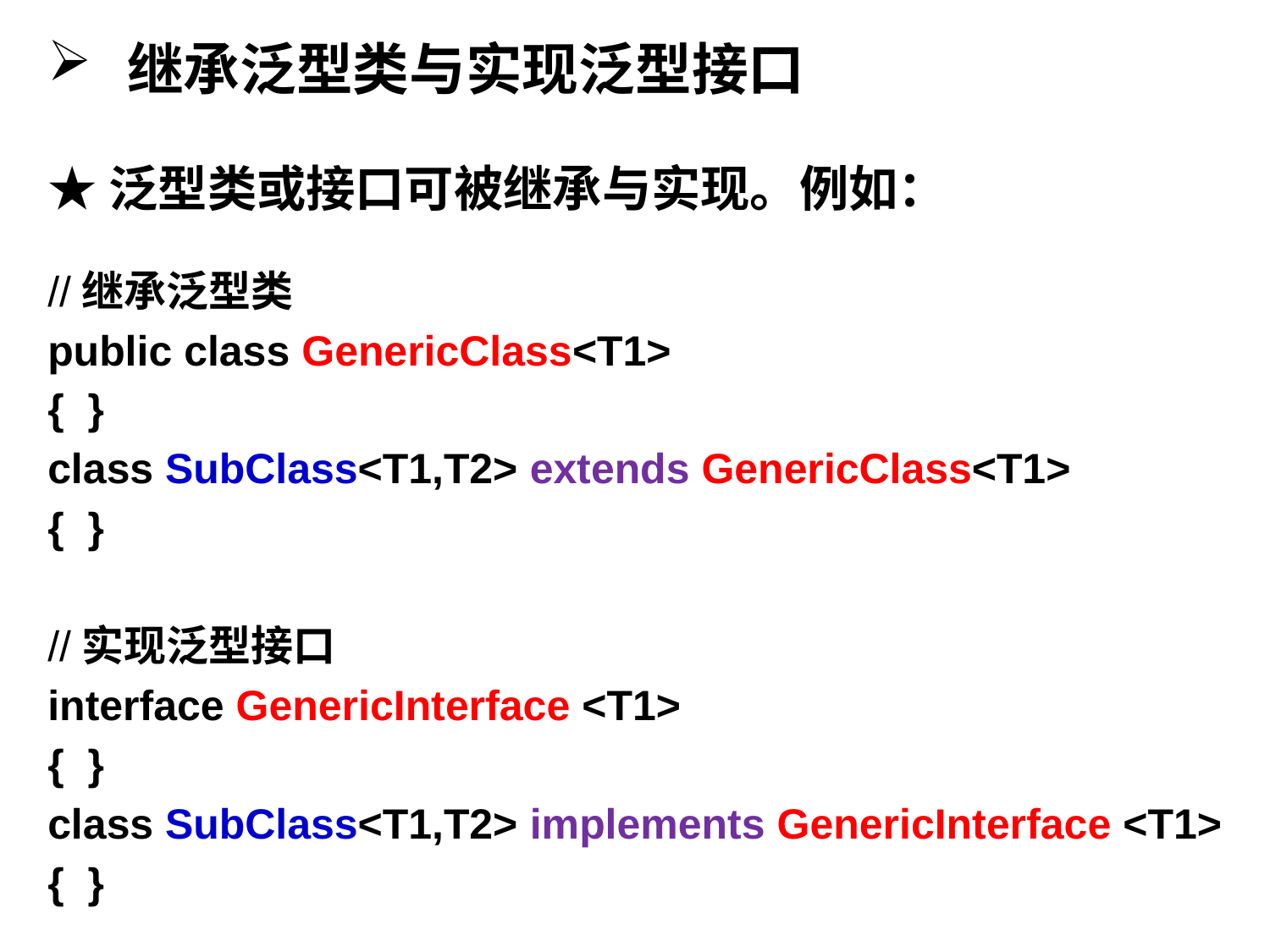

# 继承泛型类与实现泛型接口
★泛型类或接口可被继承与实现。例如：

//继承泛型类
public class GenericClass<T1>
{  }
class SubClass<T1,T2> extends GenericClass<T1>
{  }

//实现泛型接口
interface GenericInterface <T1>
{  }
class SubClass<T1,T2> implements GenericInterface <T1>
{  }